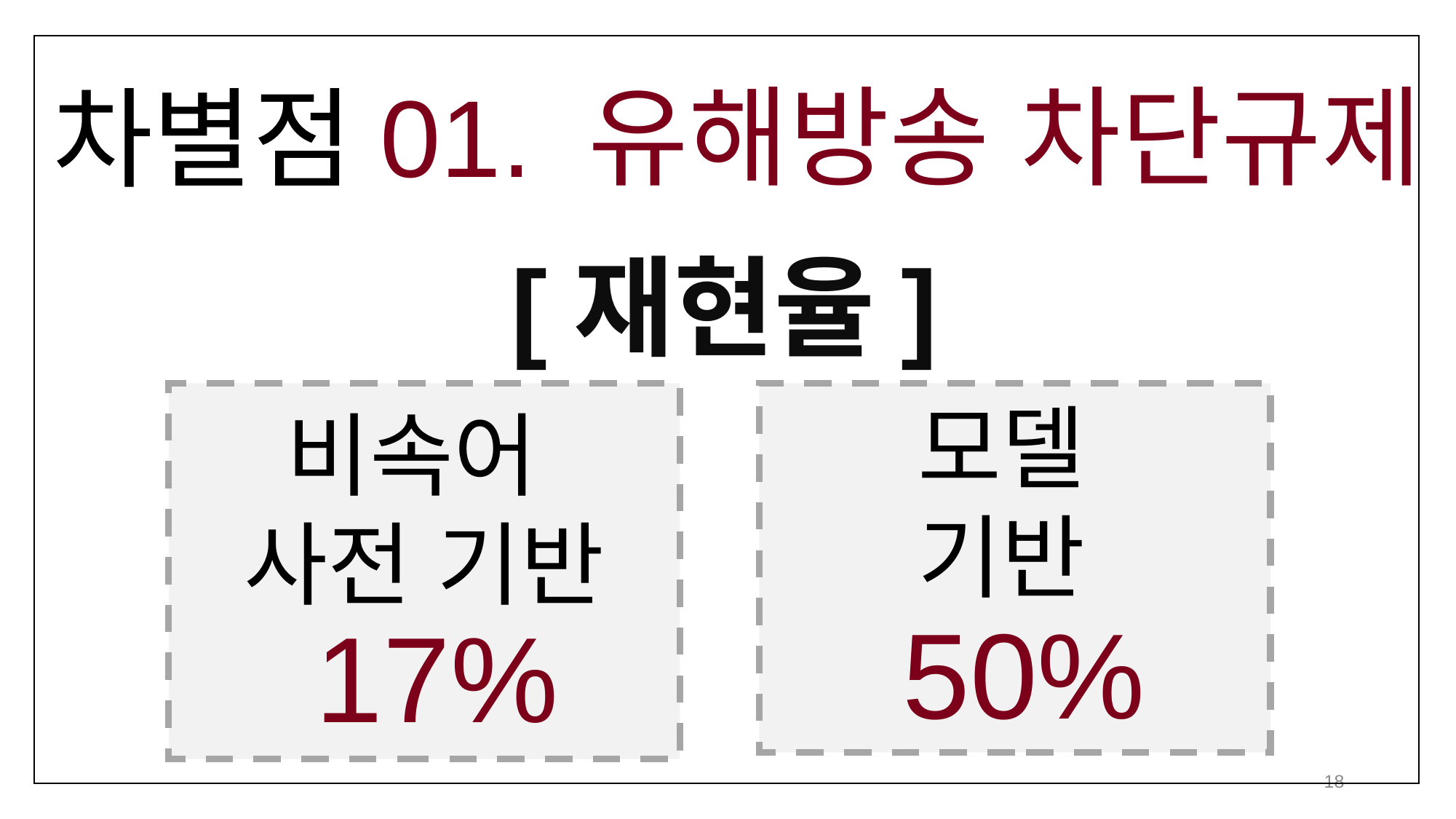

01. 유해방송 차단규제
차별점
[재현율]

비속어
사전 기반

모델
기반
50%
17%
18